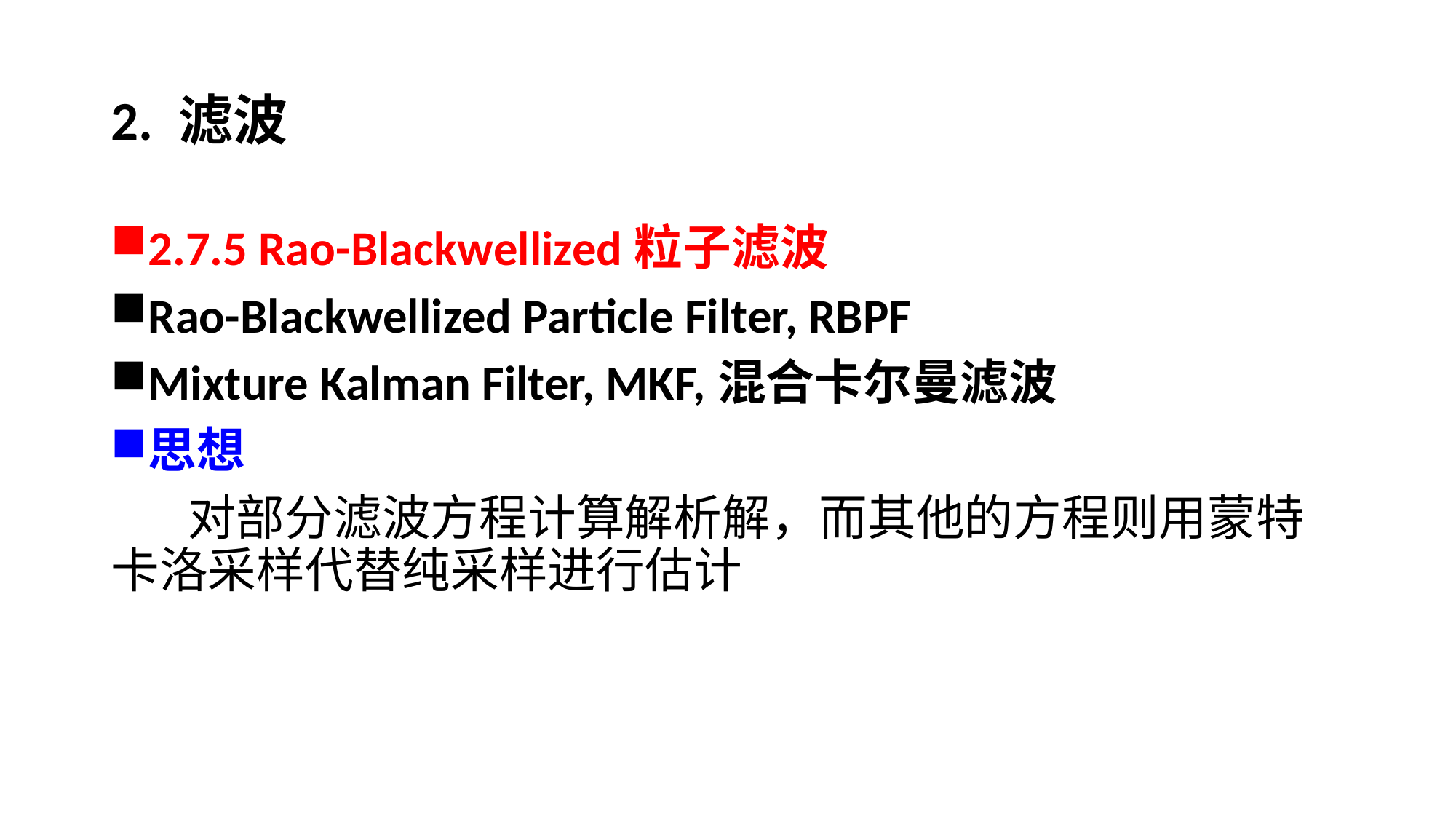

# 2. 滤波
2.7.5 Rao-Blackwellized粒子滤波
Rao-Blackwellized Particle Filter, RBPF
Mixture Kalman Filter, MKF,混合卡尔曼滤波
思想
      对部分滤波方程计算解析解，而其他的方程则用蒙特卡洛采样代替纯采样进行估计